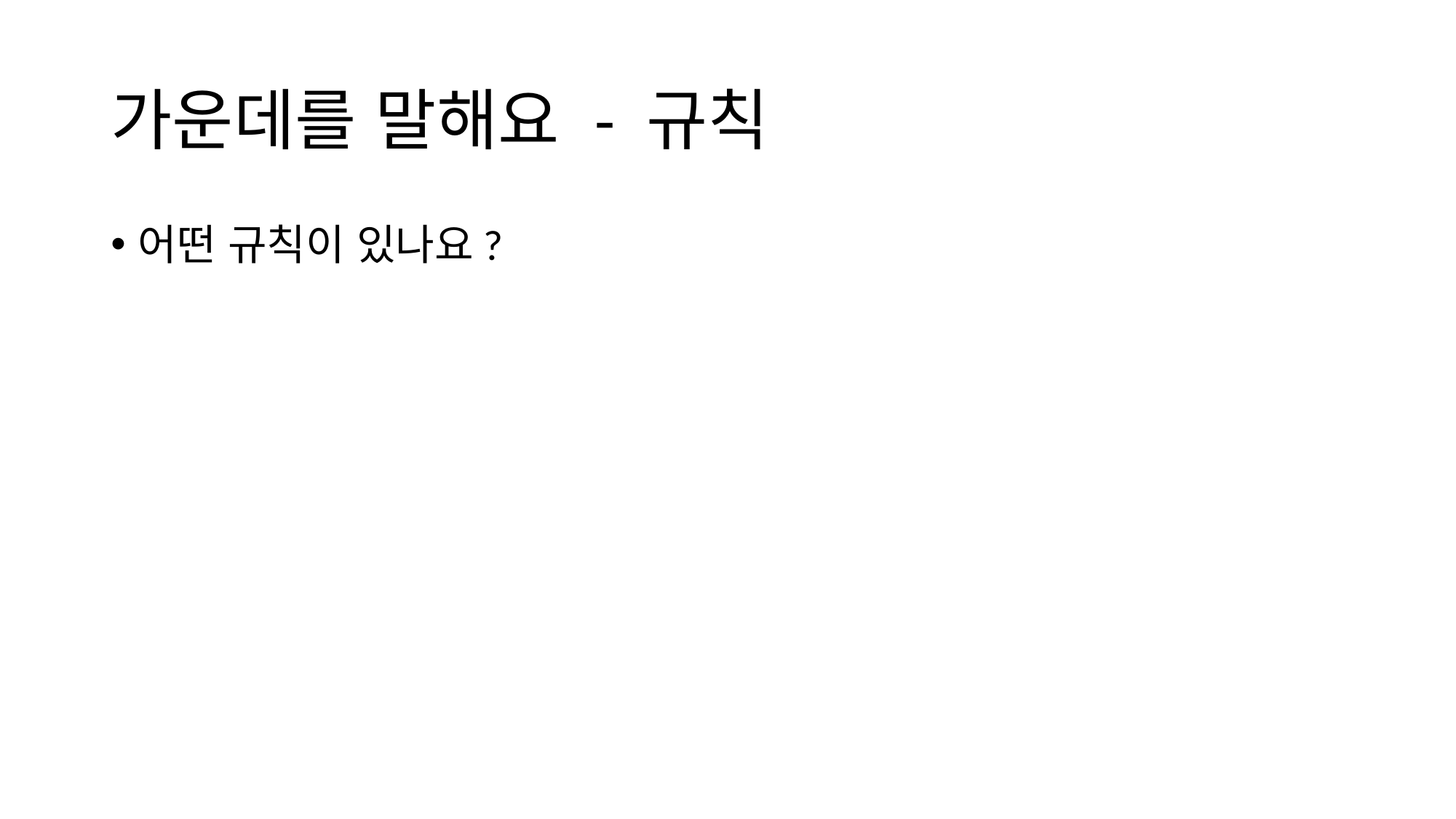

# 가운데를 말해요 - 규칙
어떤 규칙이 있나요?